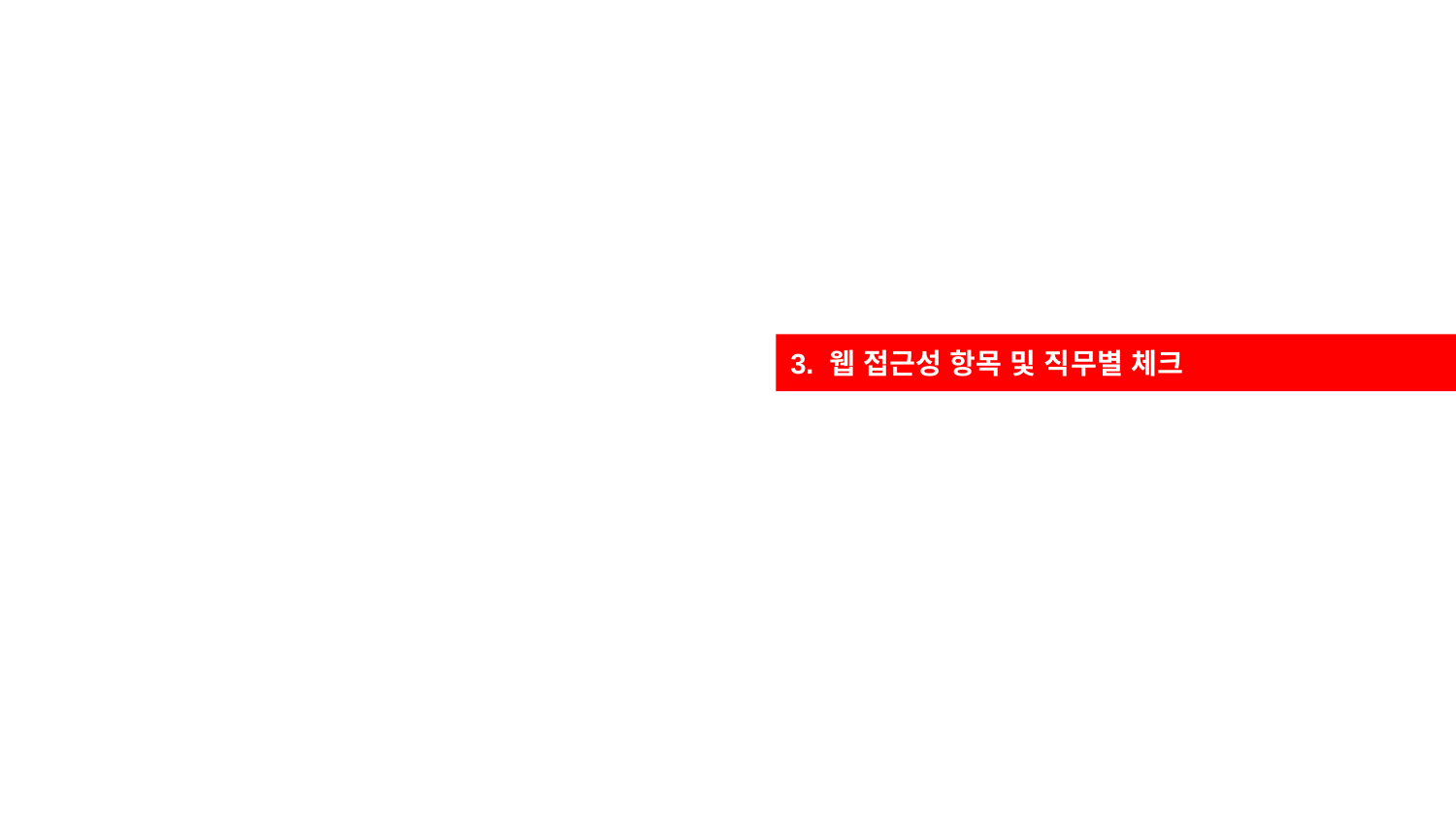

3. 웹 접근성 항목 및 직무별 체크